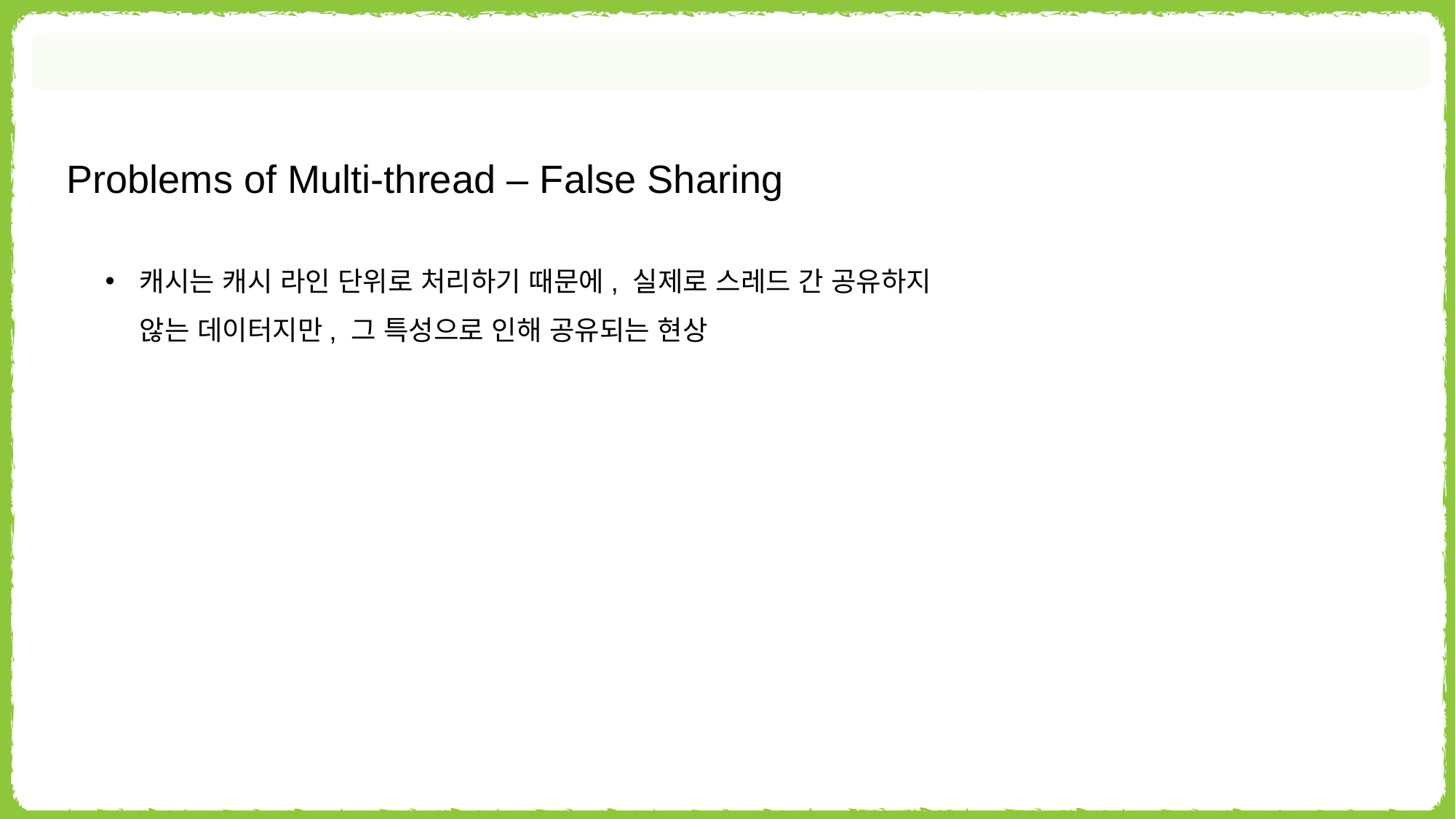

Problems of Multi-thread – False Sharing
캐시는 캐시 라인 단위로 처리하기 때문에, 실제로 스레드 간 공유하지 않는 데이터지만, 그 특성으로 인해 공유되는 현상